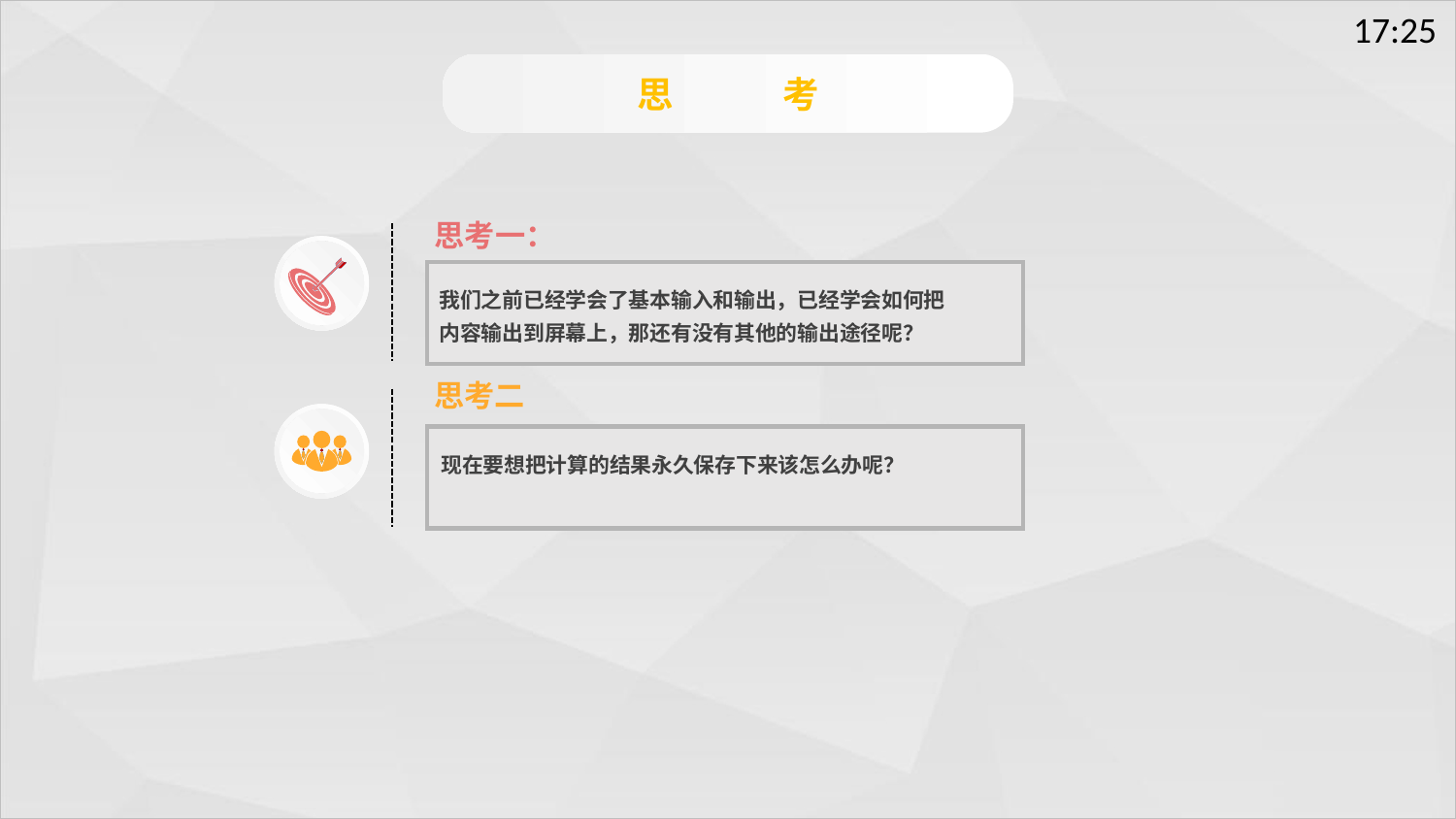

思	考
思考一：

我们之前已经学会了基本输入和输出，已经学会如何把内容输出到屏幕上，那还有没有其他的输出途径呢？
思考二

现在要想把计算的结果永久保存下来该怎么办呢？